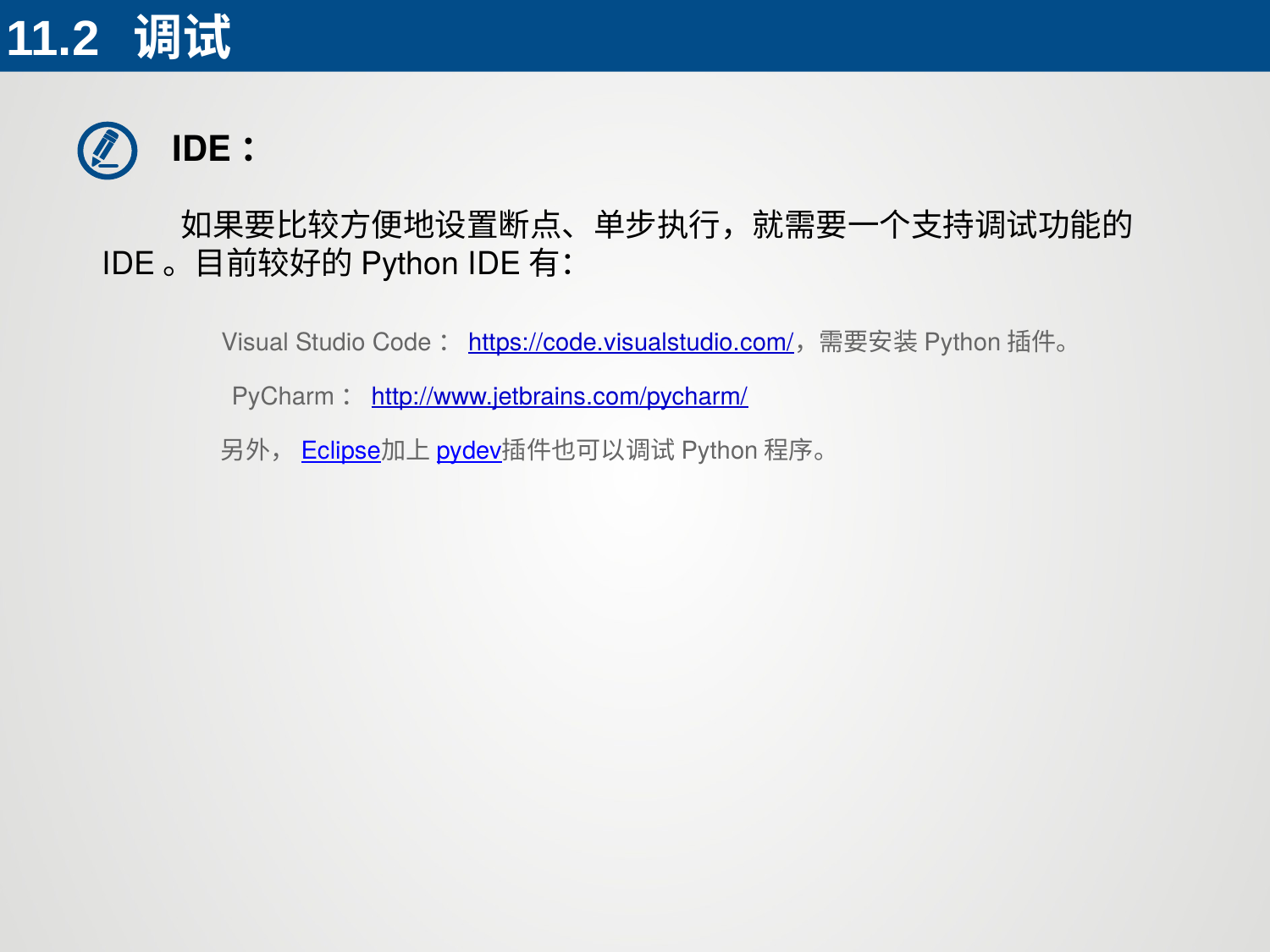

11.2	调试
IDE：

        如果要比较方便地设置断点、单步执行，就需要一个支持调试功能的IDE。目前较好的Python IDE有：
Visual Studio Code：https://code.visualstudio.com/，需要安装Python插件。
PyCharm：http://www.jetbrains.com/pycharm/
另外，Eclipse加上pydev插件也可以调试Python程序。